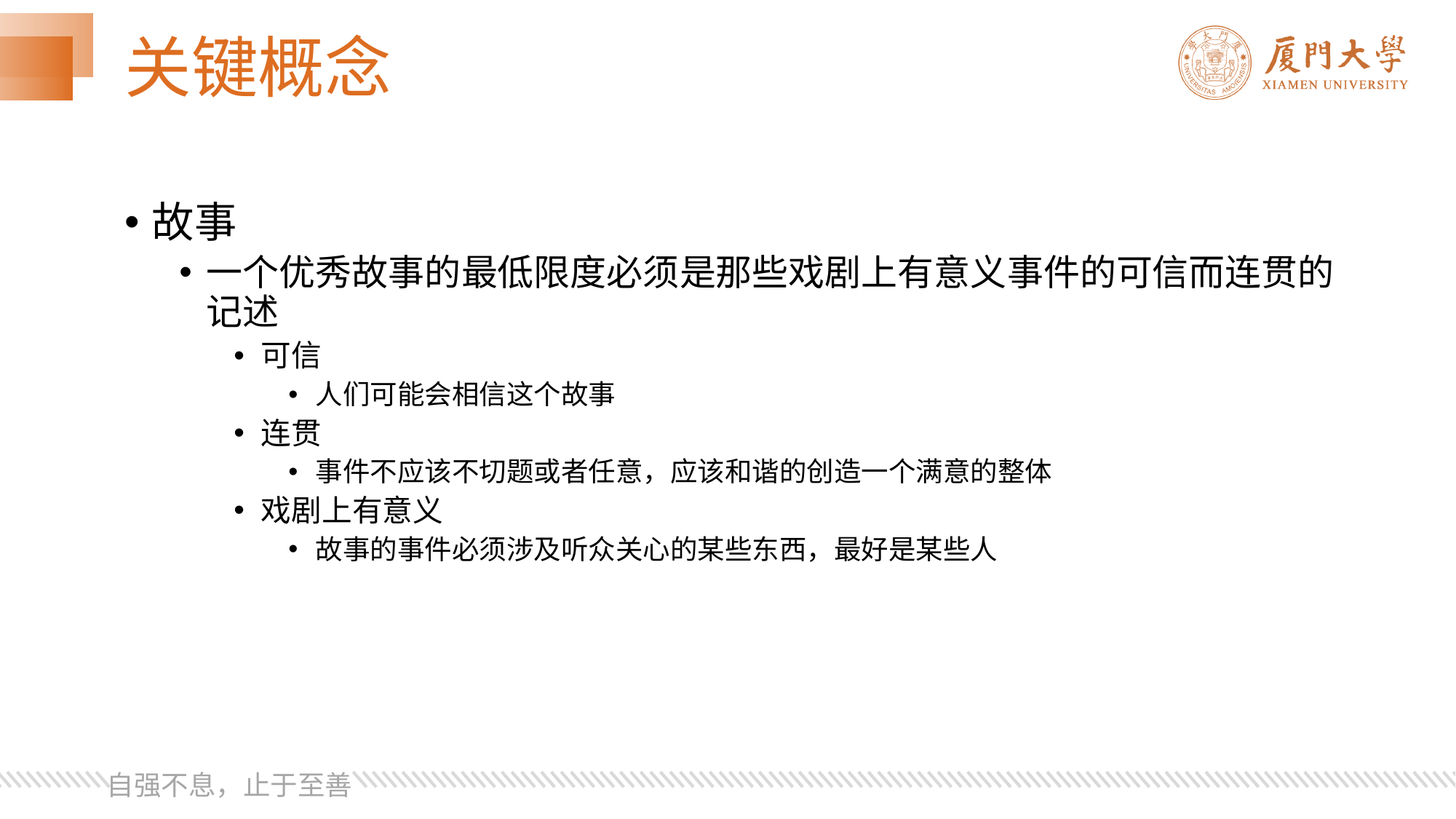

# 关键概念
故事
一个优秀故事的最低限度必须是那些戏剧上有意义事件的可信而连贯的记述
可信
人们可能会相信这个故事
连贯
事件不应该不切题或者任意，应该和谐的创造一个满意的整体
戏剧上有意义
故事的事件必须涉及听众关心的某些东西，最好是某些人